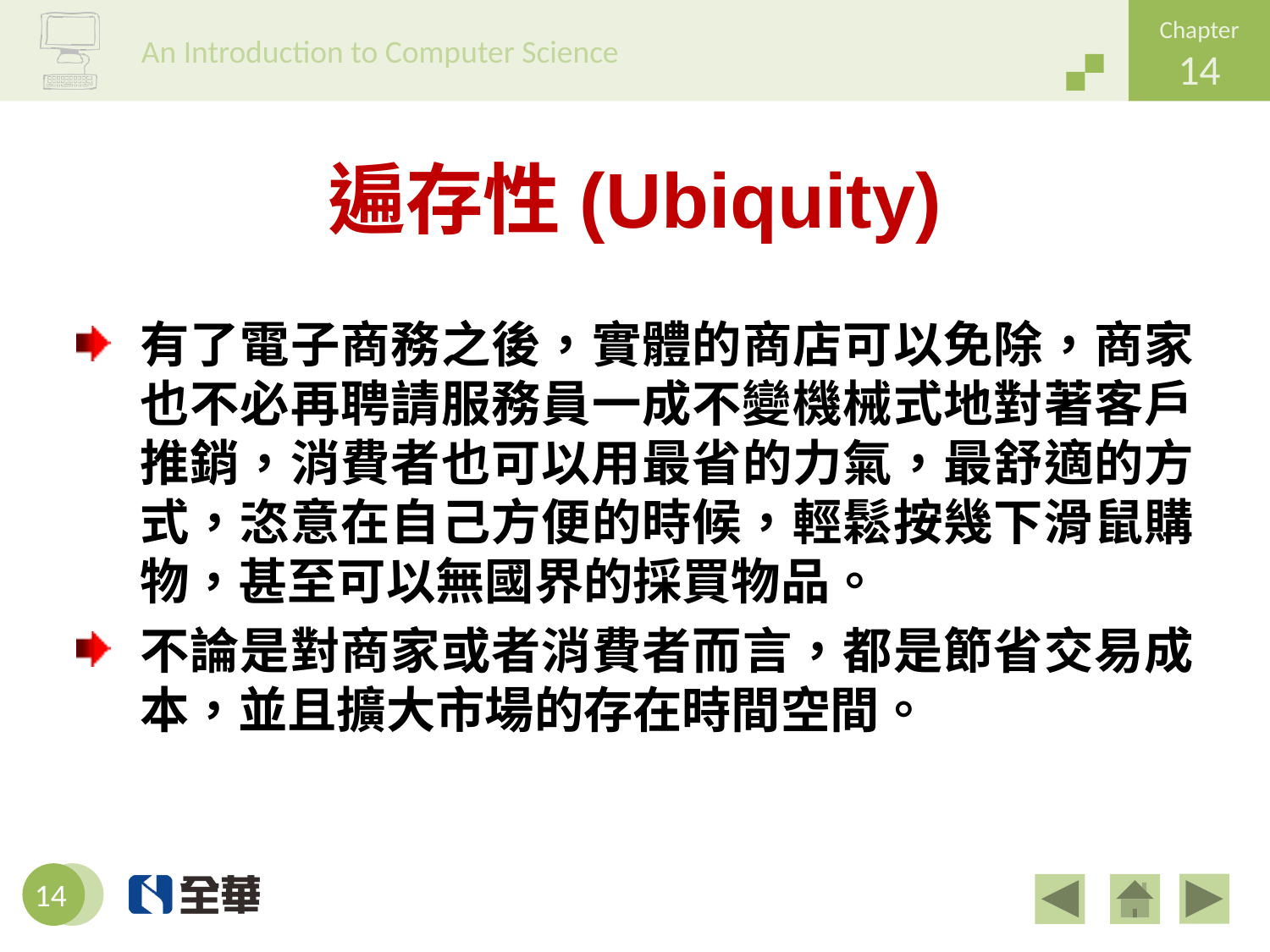

# 遍存性(Ubiquity)
有了電子商務之後，實體的商店可以免除，商家也不必再聘請服務員一成不變機械式地對著客戶推銷，消費者也可以用最省的力氣，最舒適的方式，恣意在自己方便的時候，輕鬆按幾下滑鼠購物，甚至可以無國界的採買物品。
不論是對商家或者消費者而言，都是節省交易成本，並且擴大市場的存在時間空間。